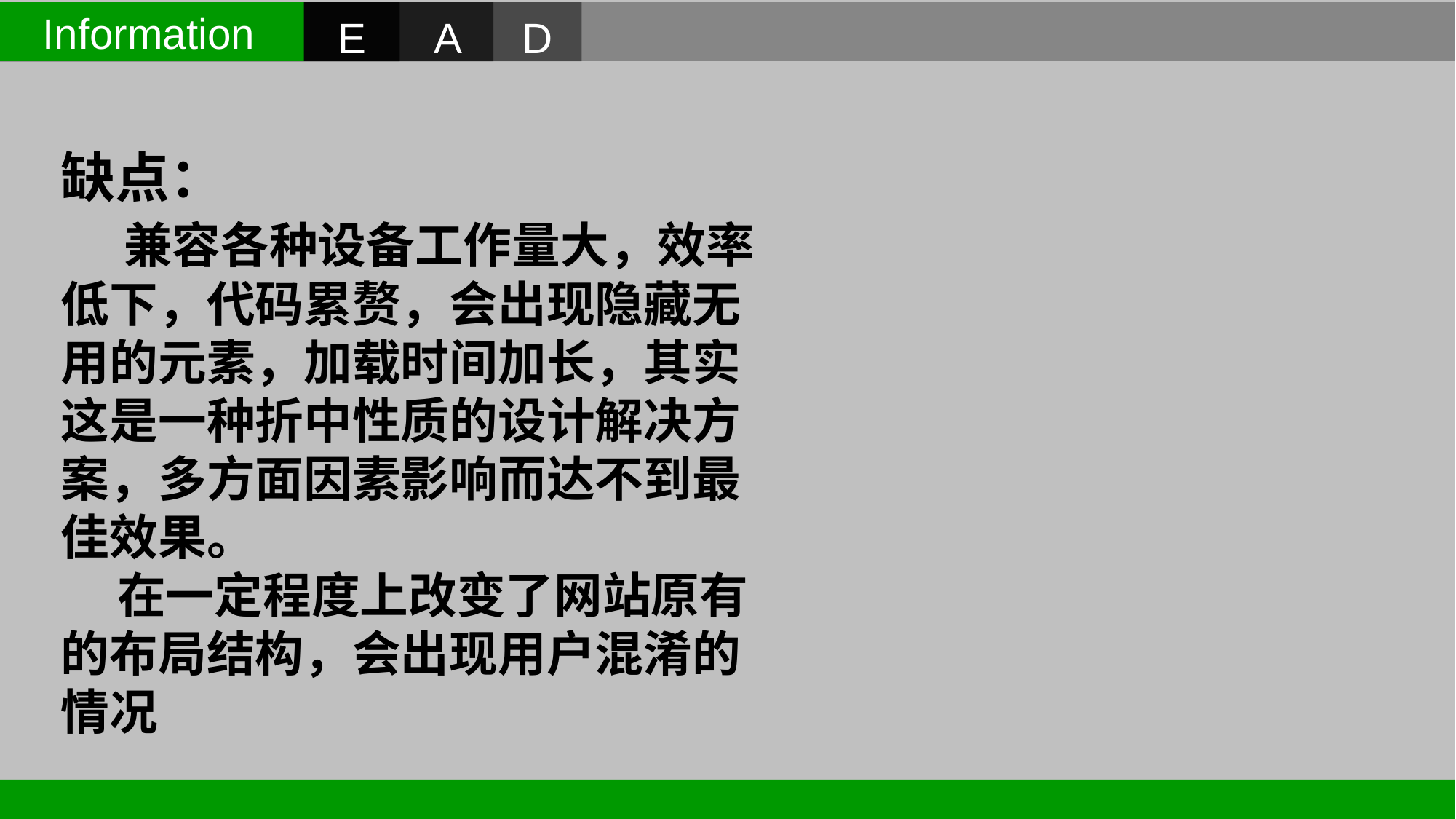

E
                                 D
                           A
Information
             优点：

             面对不同分辨率设备
             灵活性强

             能够快捷解决多设备
             显示适应问题

缺点：
    兼容各种设备工作量大，效率低下，代码累赘，会出现隐藏无用的元素，加载时间加长，其实这是一种折中性质的设计解决方案，多方面因素影响而达不到最佳效果。
    在一定程度上改变了网站原有的布局结构，会出现用户混淆的情况